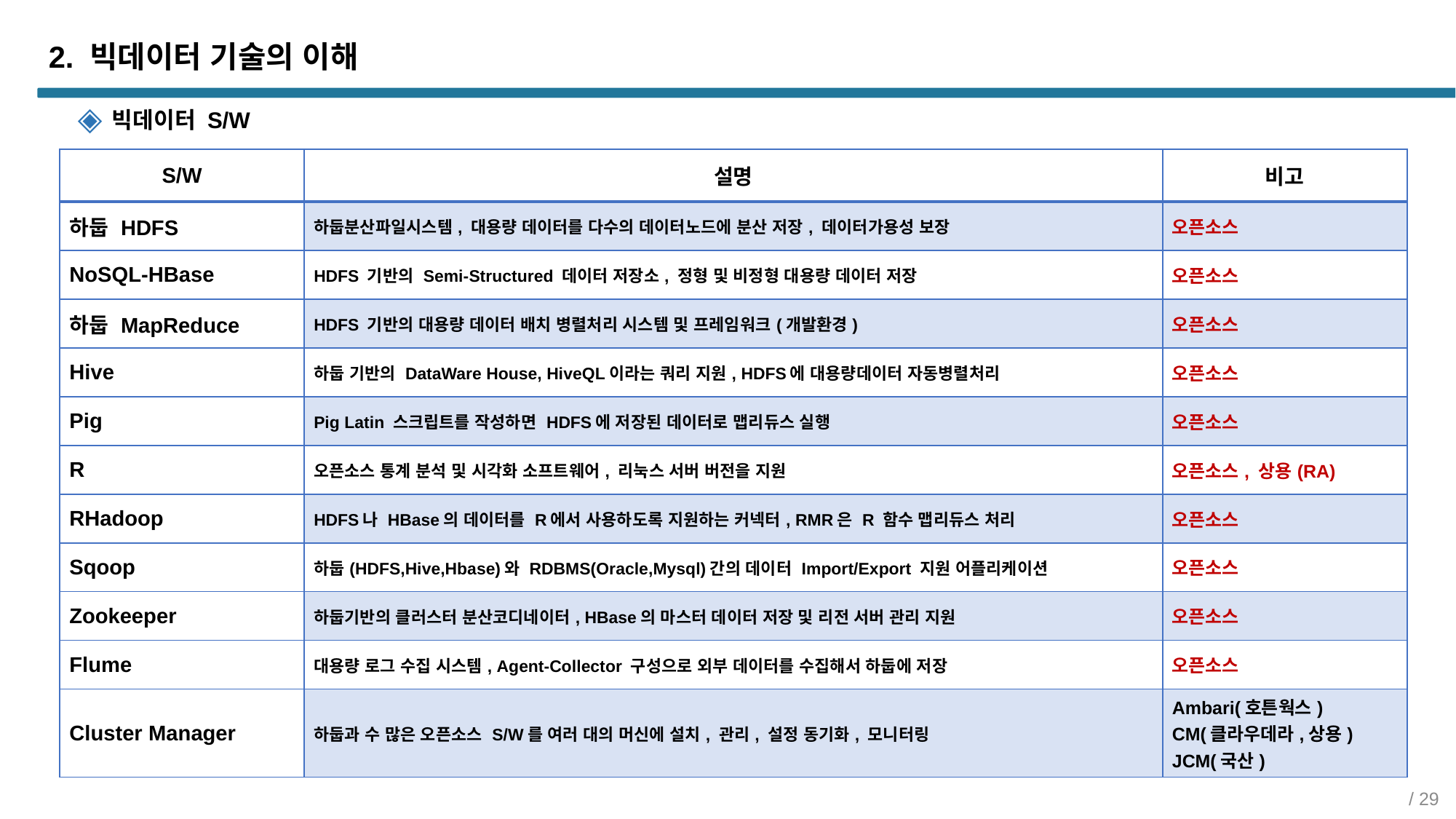

# 2. 빅데이터 기술의 이해
빅데이터 S/W
| S/W | 설명 | 비고 |
| --- | --- | --- |
| 하둡 HDFS | 하둡분산파일시스템, 대용량 데이터를 다수의 데이터노드에 분산 저장, 데이터가용성 보장 | 오픈소스 |
| NoSQL-HBase | HDFS 기반의 Semi-Structured 데이터 저장소, 정형 및 비정형 대용량 데이터 저장 | 오픈소스 |
| 하둡 MapReduce | HDFS 기반의 대용량 데이터 배치 병렬처리 시스템 및 프레임워크(개발환경) | 오픈소스 |
| Hive | 하둡 기반의 DataWare House, HiveQL이라는 쿼리 지원, HDFS에 대용량데이터 자동병렬처리 | 오픈소스 |
| Pig | Pig Latin 스크립트를 작성하면 HDFS에 저장된 데이터로 맵리듀스 실행 | 오픈소스 |
| R | 오픈소스 통계 분석 및 시각화 소프트웨어, 리눅스 서버 버전을 지원 | 오픈소스, 상용(RA) |
| RHadoop | HDFS나 HBase의 데이터를 R에서 사용하도록 지원하는 커넥터, RMR은 R 함수 맵리듀스 처리 | 오픈소스 |
| Sqoop | 하둡(HDFS,Hive,Hbase)와 RDBMS(Oracle,Mysql)간의 데이터 Import/Export 지원 어플리케이션 | 오픈소스 |
| Zookeeper | 하둡기반의 클러스터 분산코디네이터, HBase의 마스터 데이터 저장 및 리전 서버 관리 지원 | 오픈소스 |
| Flume | 대용량 로그 수집 시스템, Agent-Collector 구성으로 외부 데이터를 수집해서 하둡에 저장 | 오픈소스 |
| Cluster Manager | 하둡과 수 많은 오픈소스 S/W를 여러 대의 머신에 설치, 관리, 설정 동기화, 모니터링 | Ambari(호튼웍스) CM(클라우데라,상용) JCM(국산) |
/ 29